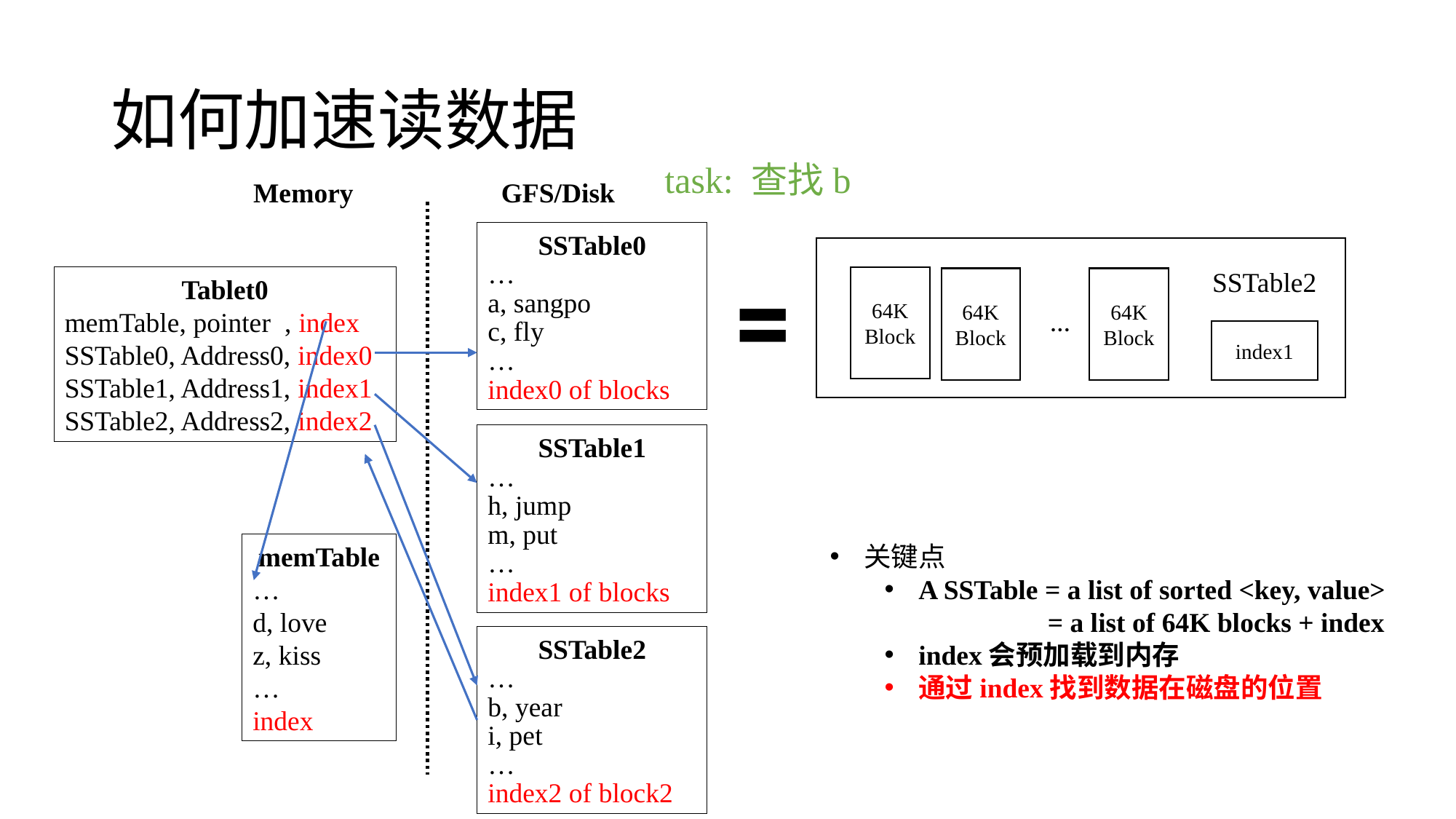

# 如何加速读数据
task: 查找b
Memory
GFS/Disk
SSTable0
…
a, sangpo
c, fly
…
index0 of blocks

=
SSTable2
Tablet0
memTable, pointer  , index
SSTable0, Address0, index0
SSTable1, Address1, index1
SSTable2, Address2, index2
64K
Block
64K
Block
64K
Block
…
index1
SSTable1
…
h, jump
m, put
…
index1 of blocks
memTable
…
d, love
z, kiss
…
index
关键点
A SSTable = a list of sorted <key, value>
                        = a list of 64K blocks + index
index会预加载到内存
通过index找到数据在磁盘的位置
SSTable2
…
b, year
i, pet
…
index2 of block2